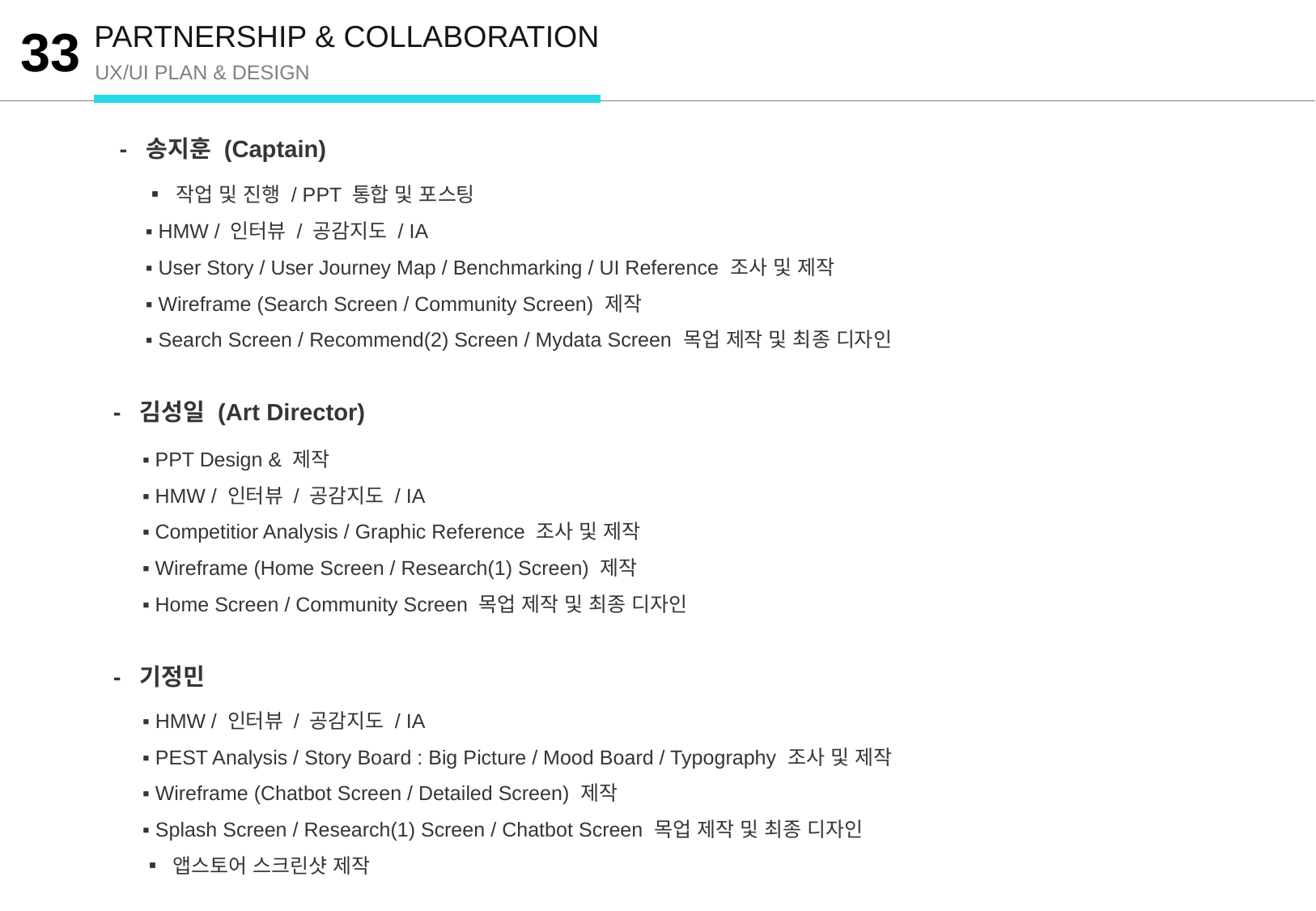

PARTNERSHIP & COLLABORATION
33
UX/UI PLAN & DESIGN
 -  송지훈 (Captain)
▪ 작업 및 진행 / PPT 통합 및 포스팅
▪ HMW / 인터뷰 / 공감지도 / IA
▪ User Story / User Journey Map / Benchmarking / UI Reference 조사 및 제작
▪ Wireframe (Search Screen / Community Screen) 제작
▪ Search Screen / Recommend(2) Screen / Mydata Screen 목업 제작 및 최종 디자인
내용 입력
-  김성일 (Art Director)
▪ PPT Design & 제작
▪ HMW / 인터뷰 / 공감지도 / IA
▪ Competitior Analysis / Graphic Reference 조사 및 제작
▪ Wireframe (Home Screen / Research(1) Screen) 제작
▪ Home Screen / Community Screen 목업 제작 및 최종 디자인
-  기정민
▪ HMW / 인터뷰 / 공감지도 / IA
▪ PEST Analysis / Story Board : Big Picture / Mood Board / Typography 조사 및 제작
▪ Wireframe (Chatbot Screen / Detailed Screen) 제작
▪ Splash Screen / Research(1) Screen / Chatbot Screen 목업 제작 및 최종 디자인
▪ 앱스토어 스크린샷 제작